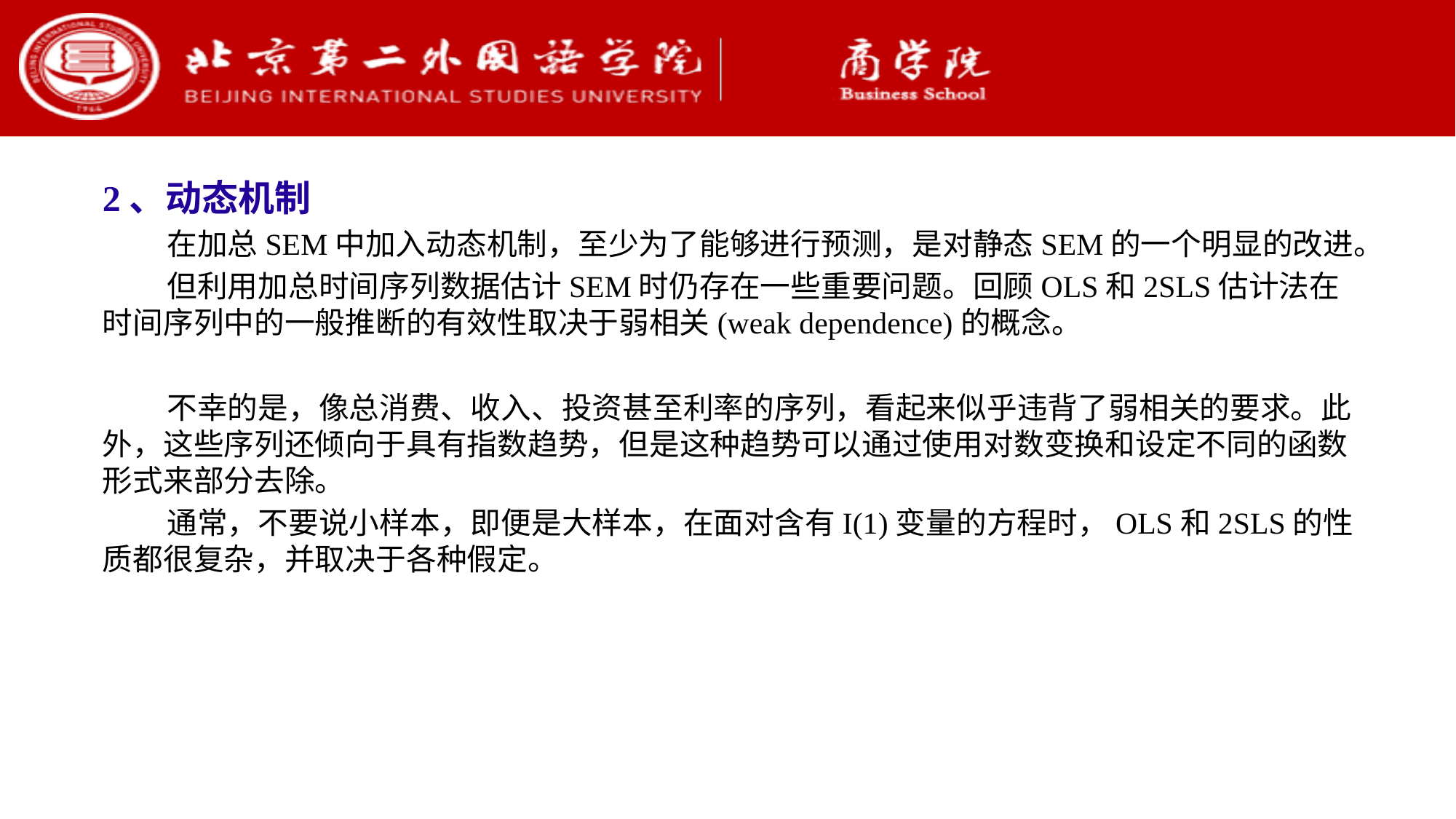

2、动态机制
在加总SEM中加入动态机制，至少为了能够进行预测，是对静态SEM的一个明显的改进。
但利用加总时间序列数据估计SEM时仍存在一些重要问题。回顾OLS和2SLS估计法在时间序列中的一般推断的有效性取决于弱相关(weak dependence)的概念。

不幸的是，像总消费、收入、投资甚至利率的序列，看起来似乎违背了弱相关的要求。此外，这些序列还倾向于具有指数趋势，但是这种趋势可以通过使用对数变换和设定不同的函数形式来部分去除。
通常，不要说小样本，即便是大样本，在面对含有I(1)变量的方程时，OLS和2SLS的性质都很复杂，并取决于各种假定。